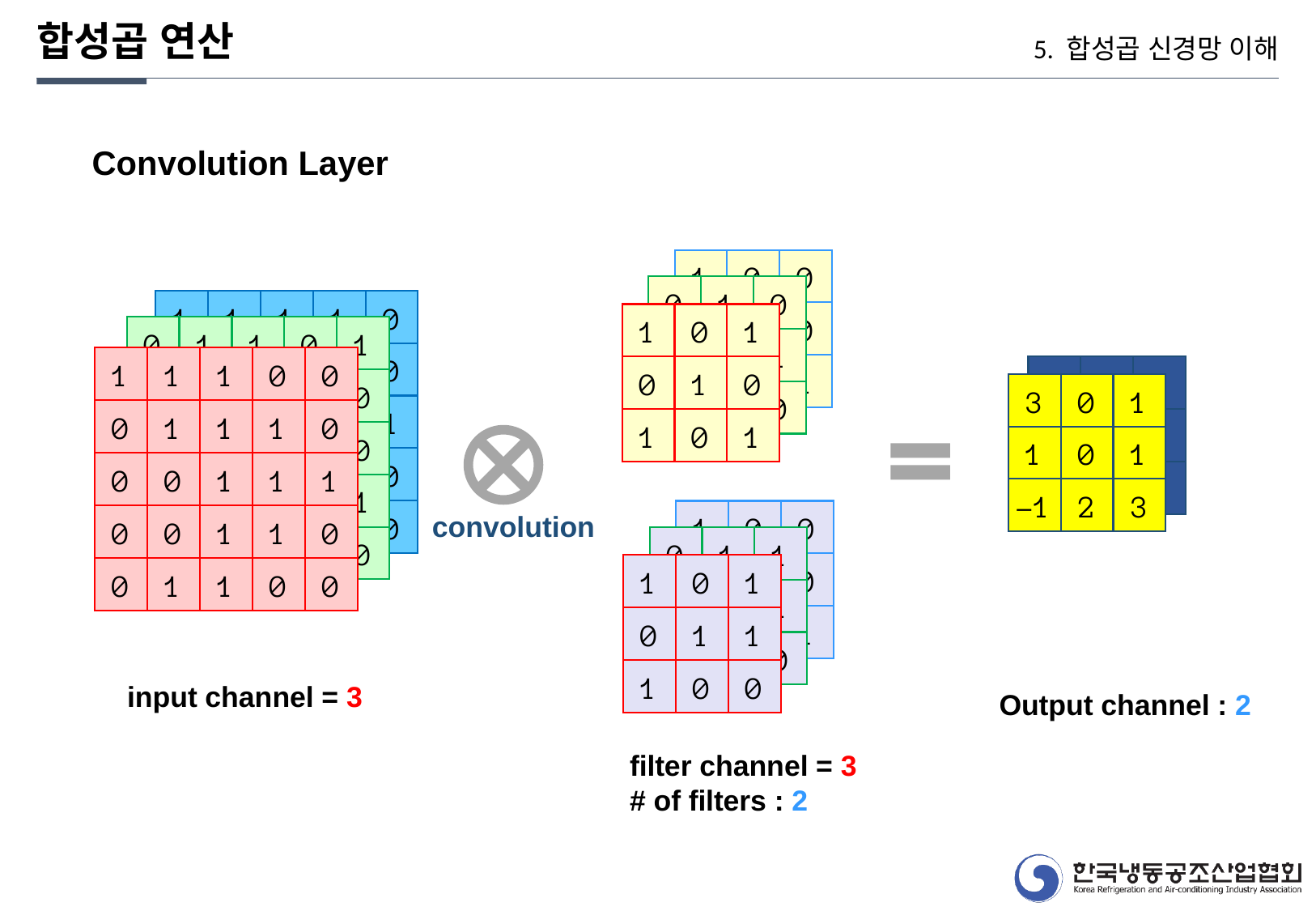

합성곱 연산
5. 합성곱 신경망 이해
Convolution Layer
0
0
1
0
1
0
1
0
1
0
1
0
1
1
0
0
0
1
0
1
1
1
1
0
1
1
1
0
1
1
1
0
0
0
1
1
0
0
0
0
1
1
0
1
0
1
0
1
0
1
0
1
1
0
1
1
0
0
1
1
1
0
0
1
1
0
0
1
1
1
0
0
0
0
1
1
0
0
0
1
1
1
0
1
1
1
0
1
1
1
0
0
0
1
1
0
0
0
0
1
1
0

4
1
0
3

1
0
1

3
2

-1
0
0
1
0
1
0
1
0
1
convolution
1
1
0
1
1
0
0
0
1
1
0
1
1
1
0
0
0
1
input channel = 3
Output channel : 2
filter channel = 3
# of filters : 2